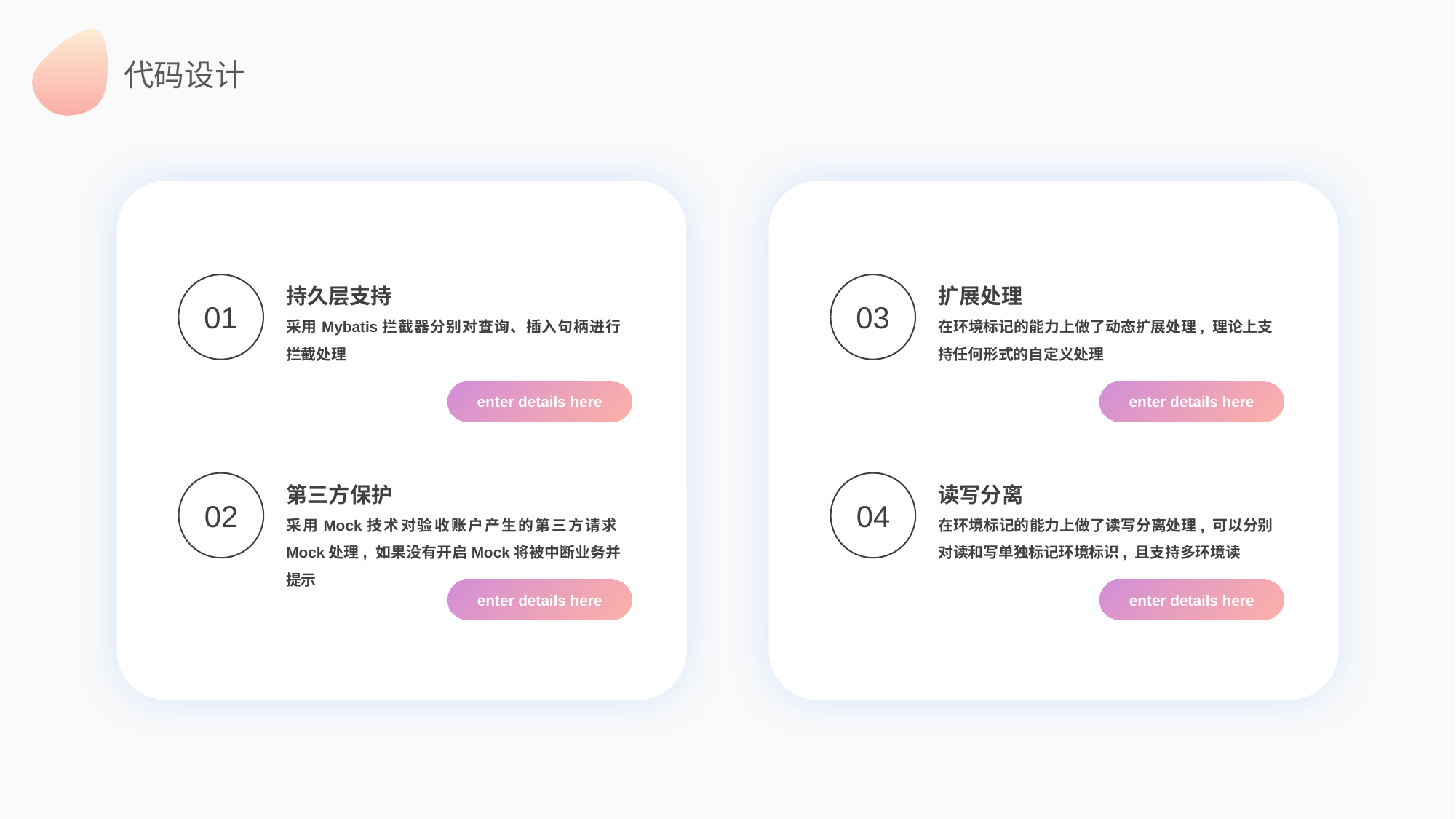

代码设计

持久层支持
采用Mybatis拦截器分别对查询、插入句柄进行拦截处理

01
enter details here
扩展处理
在环境标记的能力上做了动态扩展处理, 理论上支持任何形式的自定义处理

03
enter details here
第三方保护
采用Mock技术对验收账户产生的第三方请求Mock处理, 如果没有开启Mock将被中断业务并提示

02
enter details here
读写分离
在环境标记的能力上做了读写分离处理, 可以分别对读和写单独标记环境标识, 且支持多环境读

04
enter details here